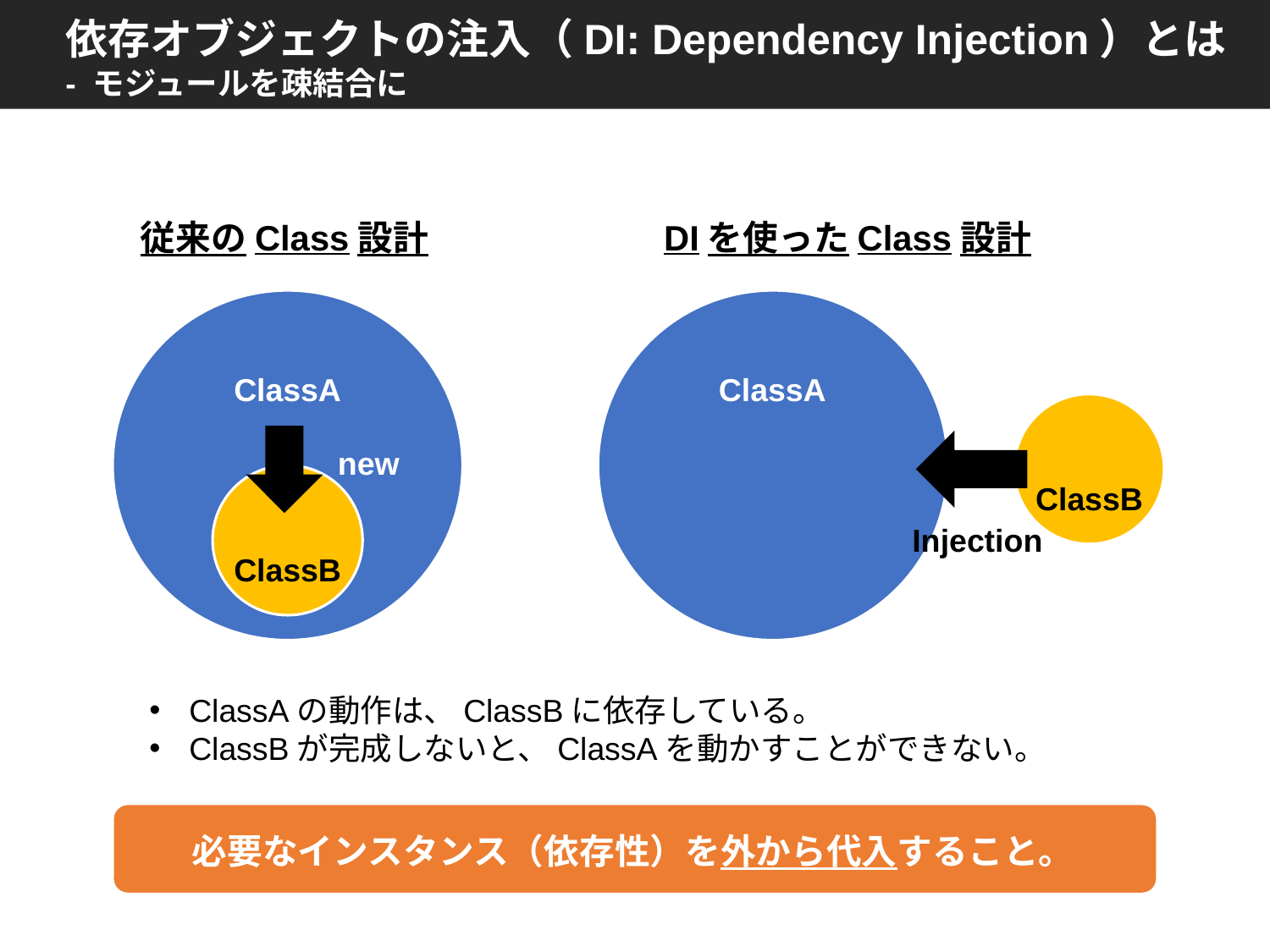

依存オブジェクトの注入（DI: Dependency Injection）とは
- モジュールを疎結合に
従来のClass設計
DIを使ったClass設計

ClassA
ClassA

new

ClassB
Injection
ClassB
ClassAの動作は、ClassBに依存している。
ClassBが完成しないと、ClassAを動かすことができない。

必要なインスタンス（依存性）を外から代入すること。